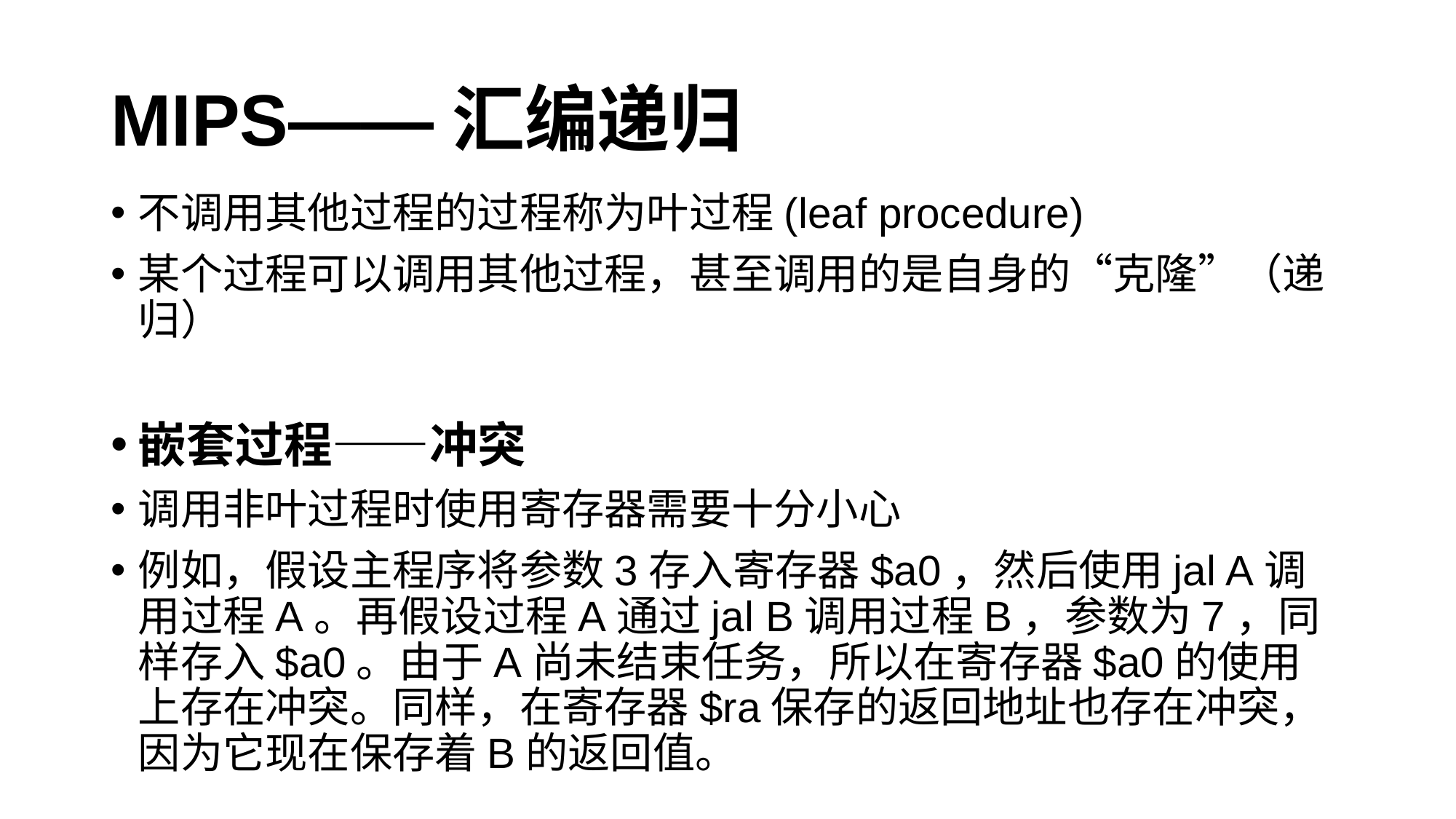

# MIPS——汇编递归
不调用其他过程的过程称为叶过程(leaf procedure)
某个过程可以调用其他过程，甚至调用的是自身的“克隆”（递归）

嵌套过程——冲突
调用非叶过程时使用寄存器需要十分小心
例如，假设主程序将参数3存入寄存器$a0，然后使用jal A调用过程A。再假设过程A通过jal B调用过程B，参数为7，同样存入$a0。由于A尚未结束任务，所以在寄存器$a0的使用上存在冲突。同样，在寄存器$ra保存的返回地址也存在冲突，因为它现在保存着B的返回值。